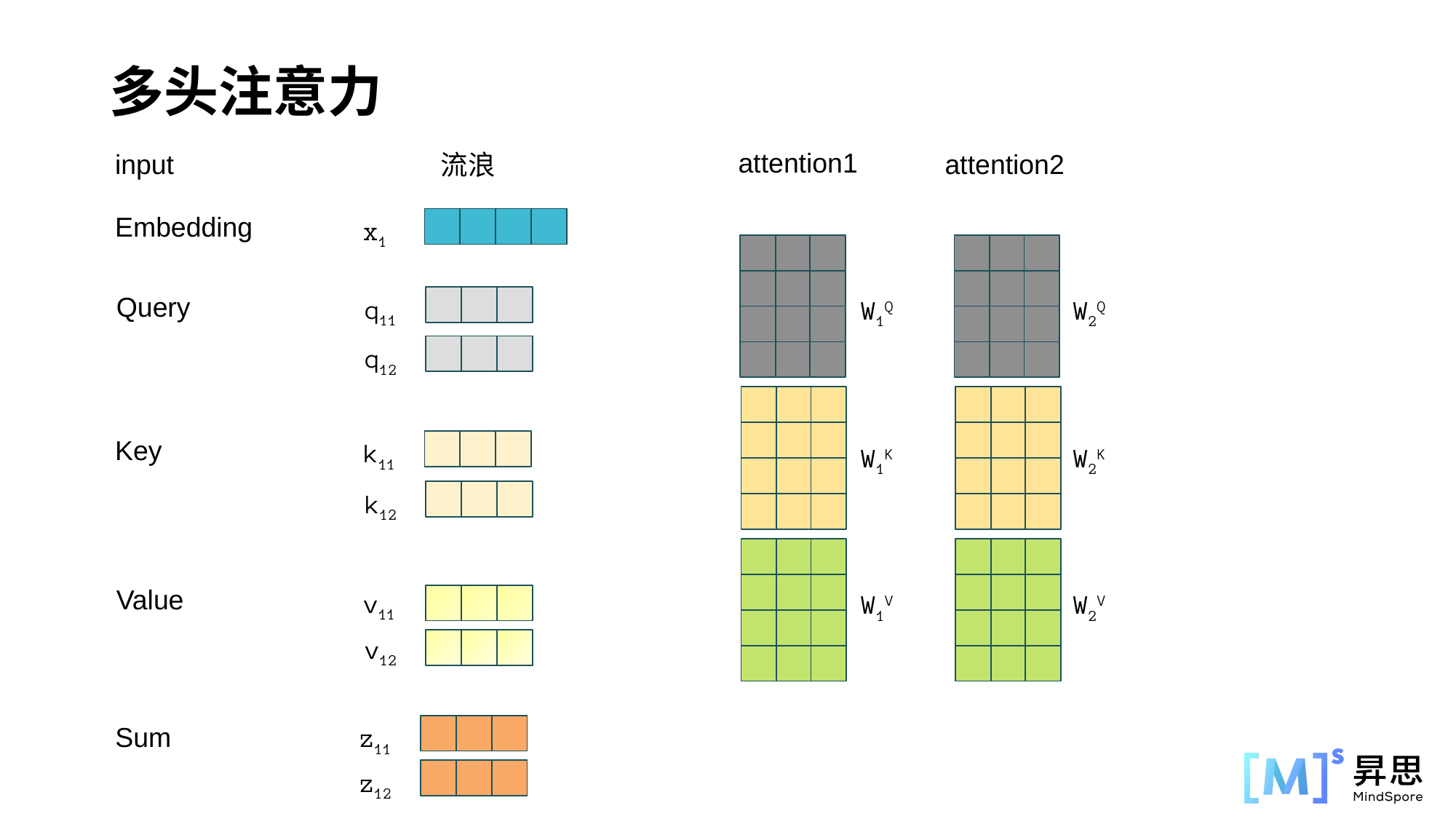

多头注意力
attention1
input
流浪
attention2
Embedding
x1

Query
q11

W1Q
W2Q
q12

Key
k11

W1K
W2K
k12

Value
v11
W1V
W2V

v12

Sum
z11

z12